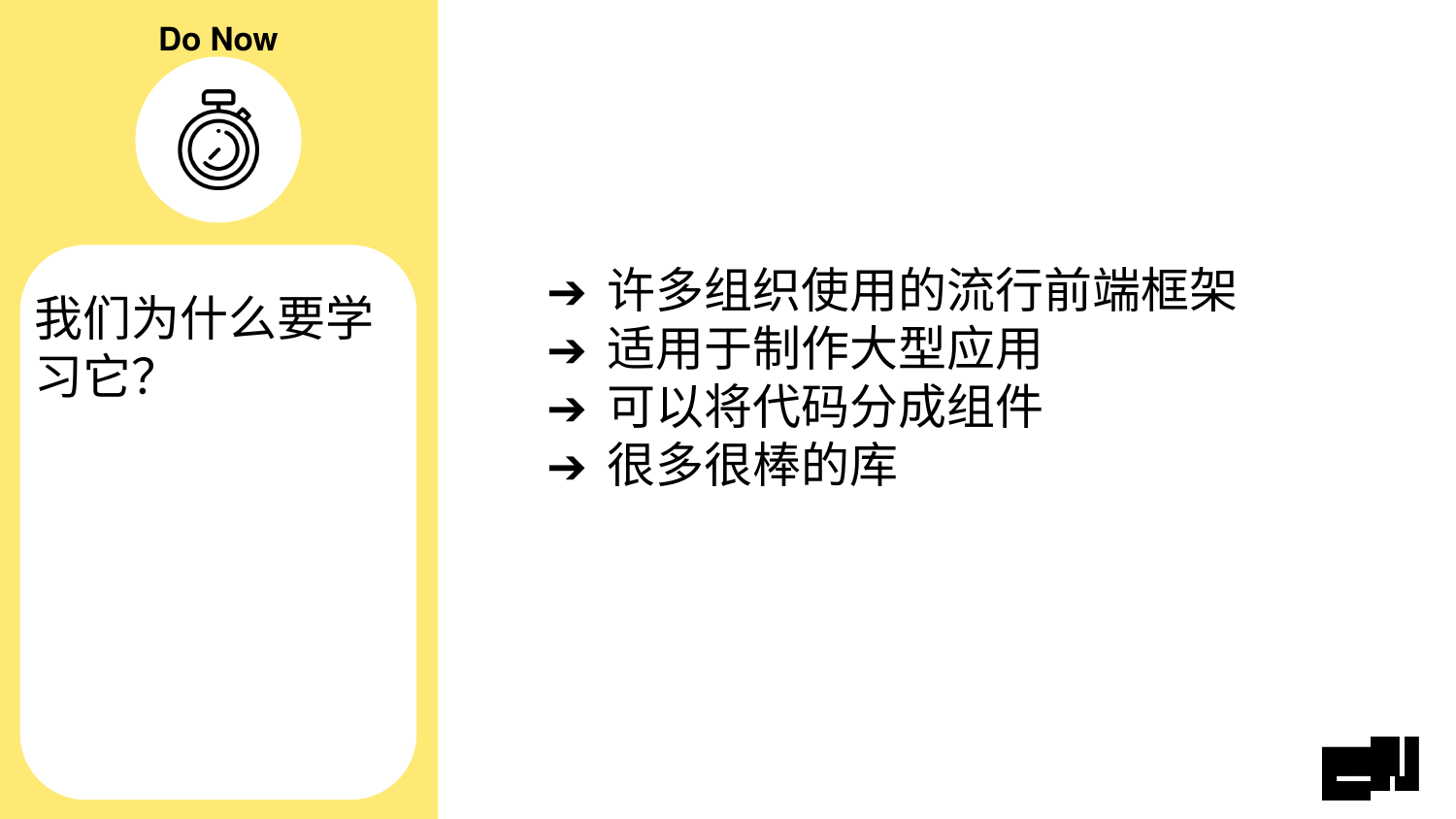

许多组织使用的流行前端框架
适用于制作大型应用
可以将代码分成组件
很多很棒的库
# 我们为什么要学习它？